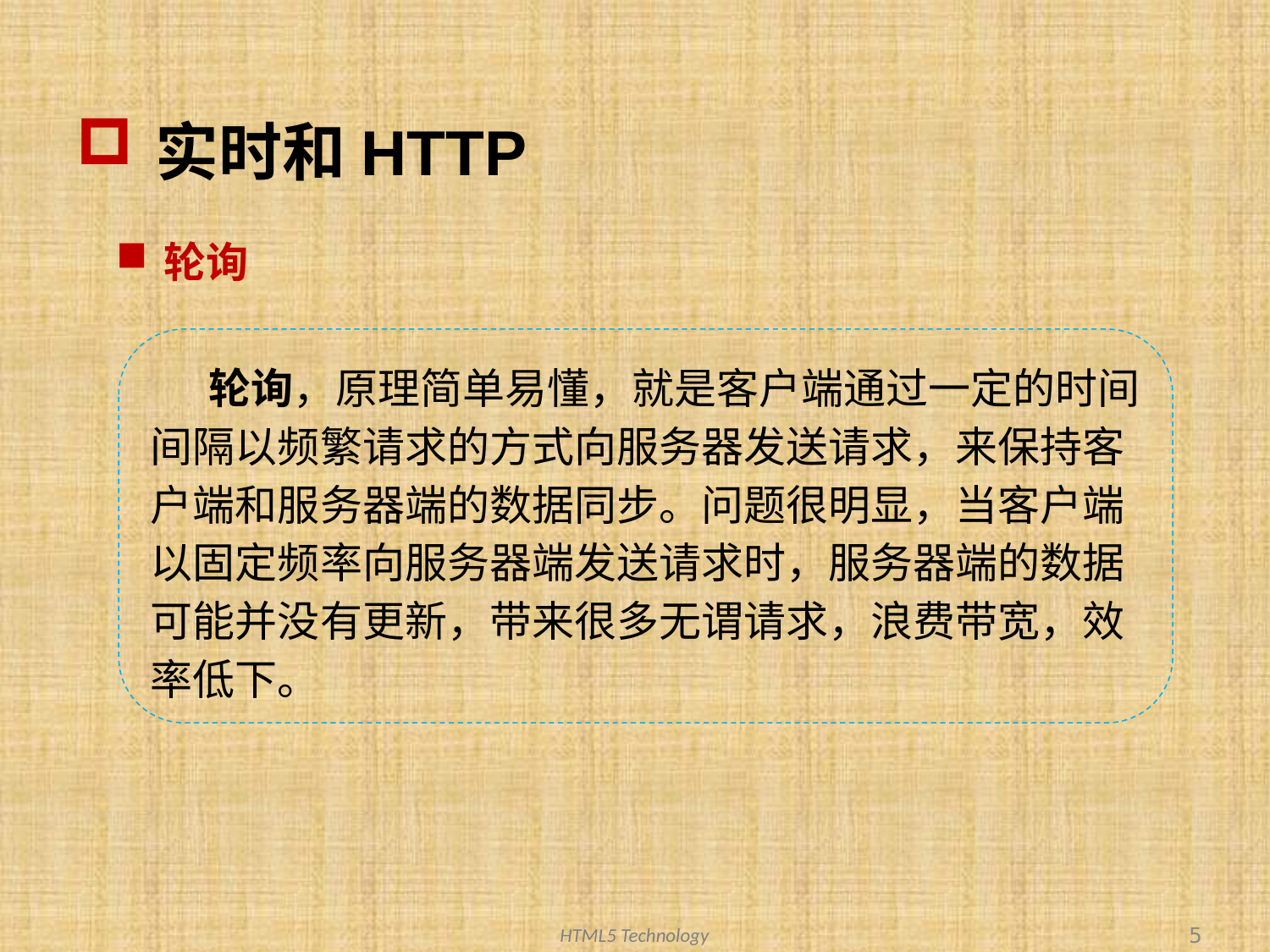

# 实时和HTTP
轮询
     轮询，原理简单易懂，就是客户端通过一定的时间间隔以频繁请求的方式向服务器发送请求，来保持客户端和服务器端的数据同步。问题很明显，当客户端以固定频率向服务器端发送请求时，服务器端的数据可能并没有更新，带来很多无谓请求，浪费带宽，效率低下。
5
HTML5 Technology